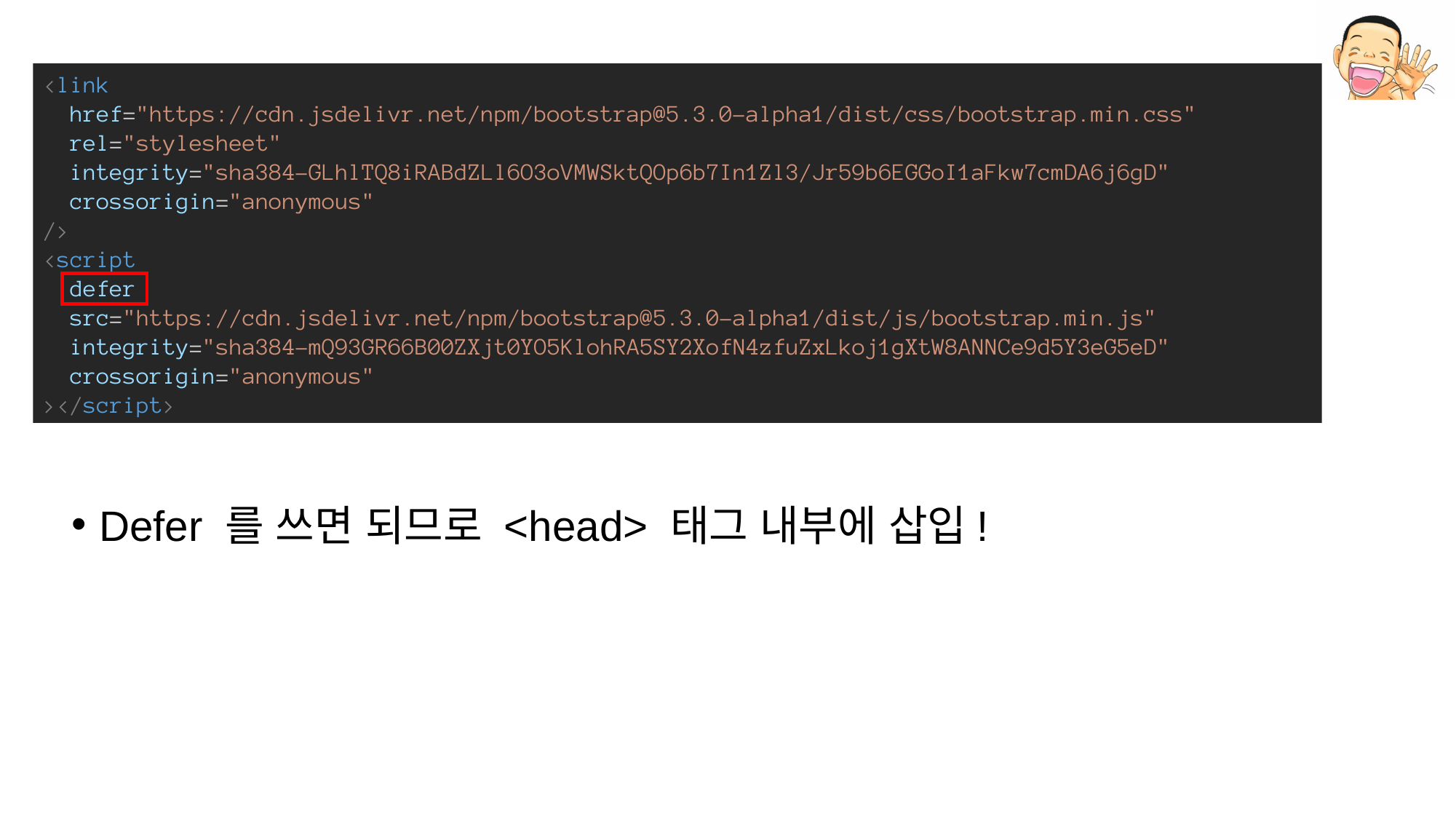

<link
  href="https://cdn.jsdelivr.net/npm/bootstrap@5.3.0-alpha1/dist/css/bootstrap.min.css"
  rel="stylesheet"
  integrity="sha384-GLhlTQ8iRABdZLl6O3oVMWSktQOp6b7In1Zl3/Jr59b6EGGoI1aFkw7cmDA6j6gD"
  crossorigin="anonymous"
/>
<script
  defer
  src="https://cdn.jsdelivr.net/npm/bootstrap@5.3.0-alpha1/dist/js/bootstrap.min.js"
  integrity="sha384-mQ93GR66B00ZXjt0YO5KlohRA5SY2XofN4zfuZxLkoj1gXtW8ANNCe9d5Y3eG5eD"
  crossorigin="anonymous"
></script>

Defer 를 쓰면 되므로 <head> 태그 내부에 삽입!